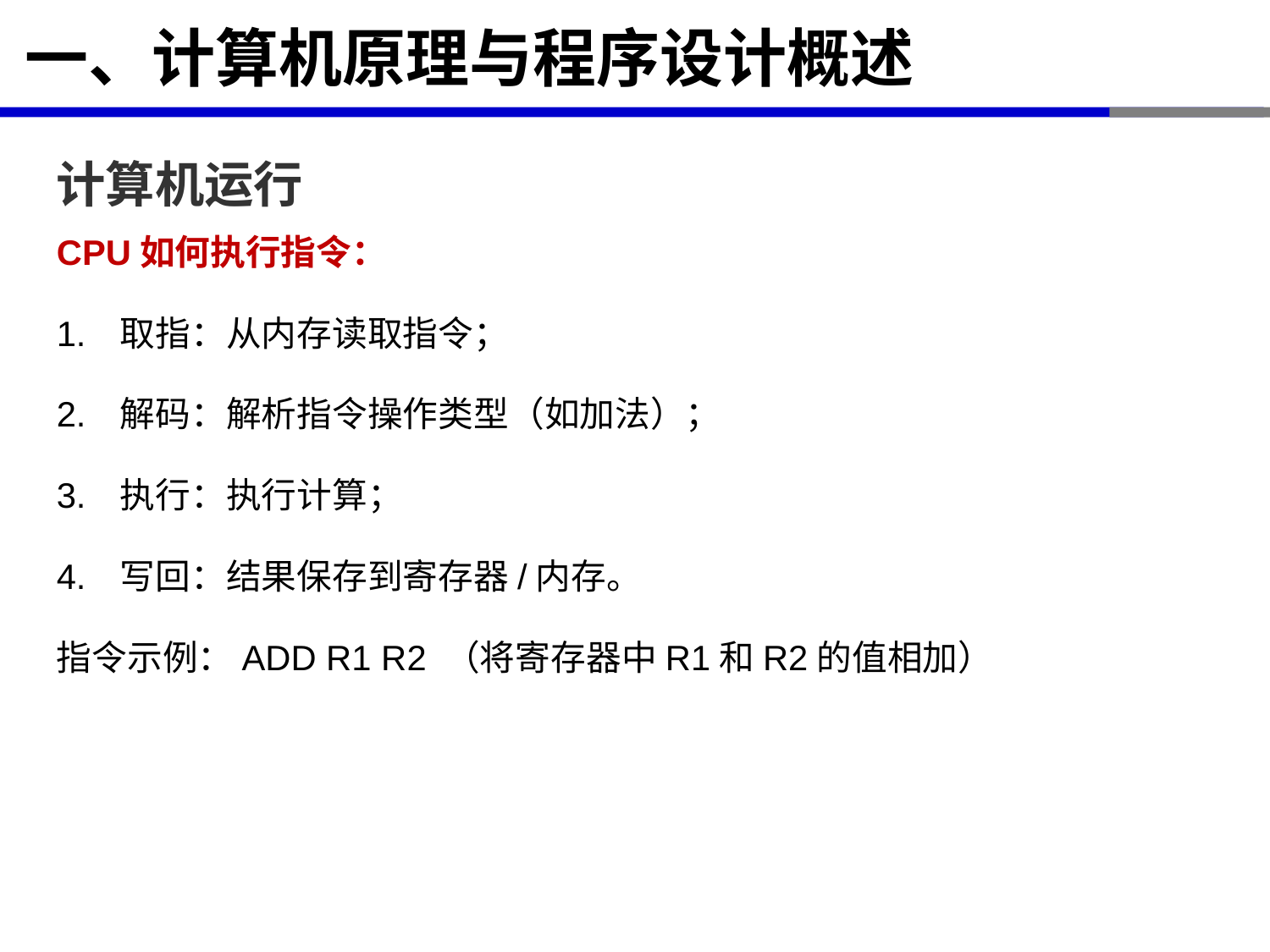

# 一、计算机原理与程序设计概述
计算机运行
CPU如何执行指令：
取指：从内存读取指令；
解码：解析指令操作类型（如加法）；
执行：执行计算；
写回：结果保存到寄存器/内存。
指令示例：ADD R1 R2 （将寄存器中R1和R2的值相加）